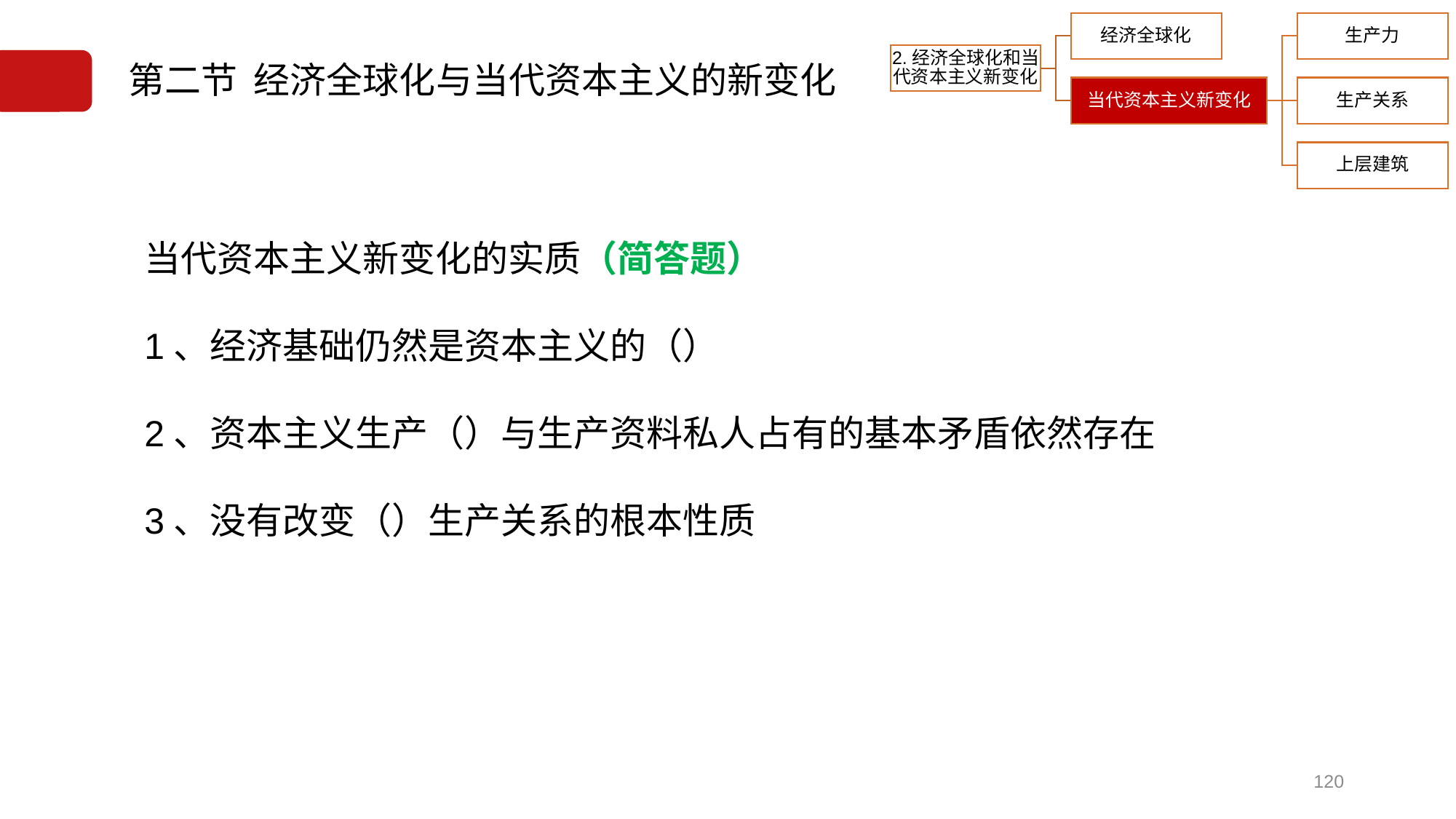

2.经济全球化和当代资本主义新变化
经济全球化
当代资本主义新变化
生产力
生产关系
上层建筑
# 第二节  经济全球化与当代资本主义的新变化
当代资本主义新变化的实质（简答题）
1、经济基础仍然是资本主义的（）
2、资本主义生产（）与生产资料私人占有的基本矛盾依然存在
3、没有改变（）生产关系的根本性质
120